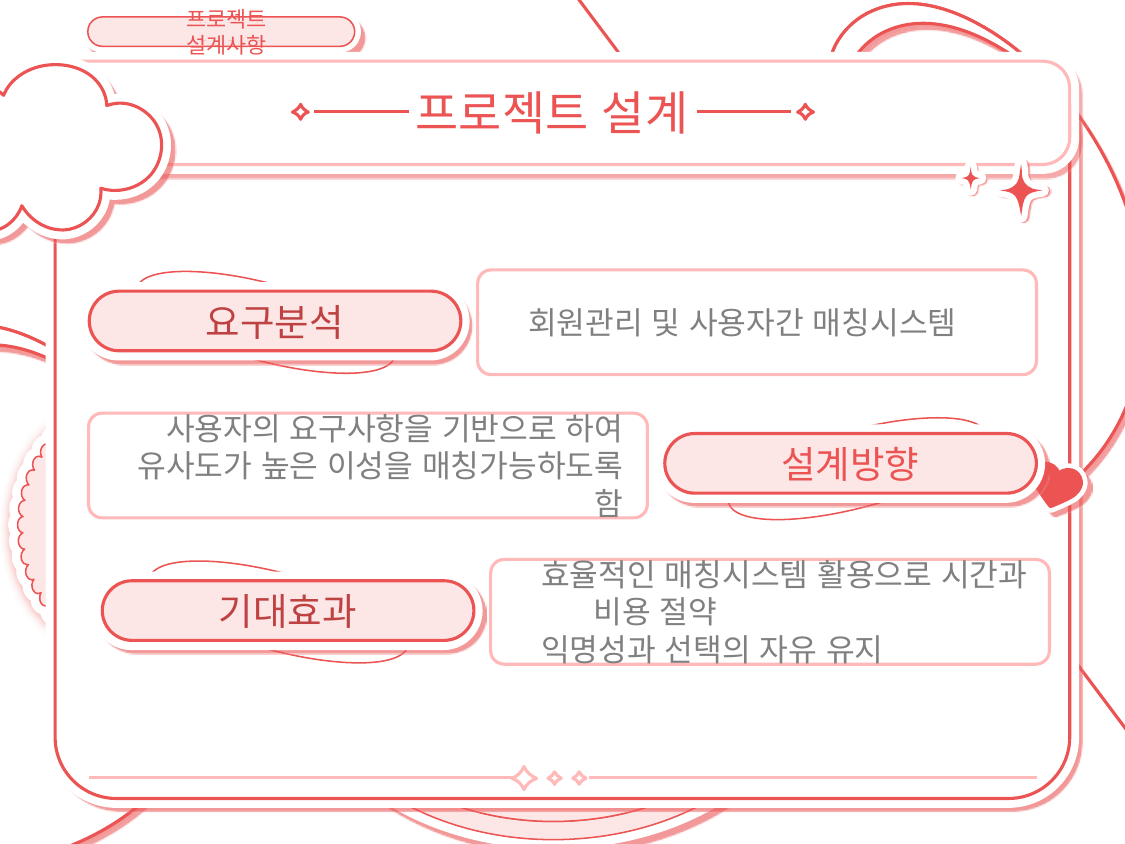

프로젝트 설계사항

프로젝트 설계

회원관리 및 사용자간 매칭시스템

요구분석

사용자의 요구사항을 기반으로 하여 유사도가 높은 이성을 매칭가능하도록 함

설계방향

효율적인 매칭시스템 활용으로 시간과 비용 절약
익명성과 선택의 자유 유지

기대효과